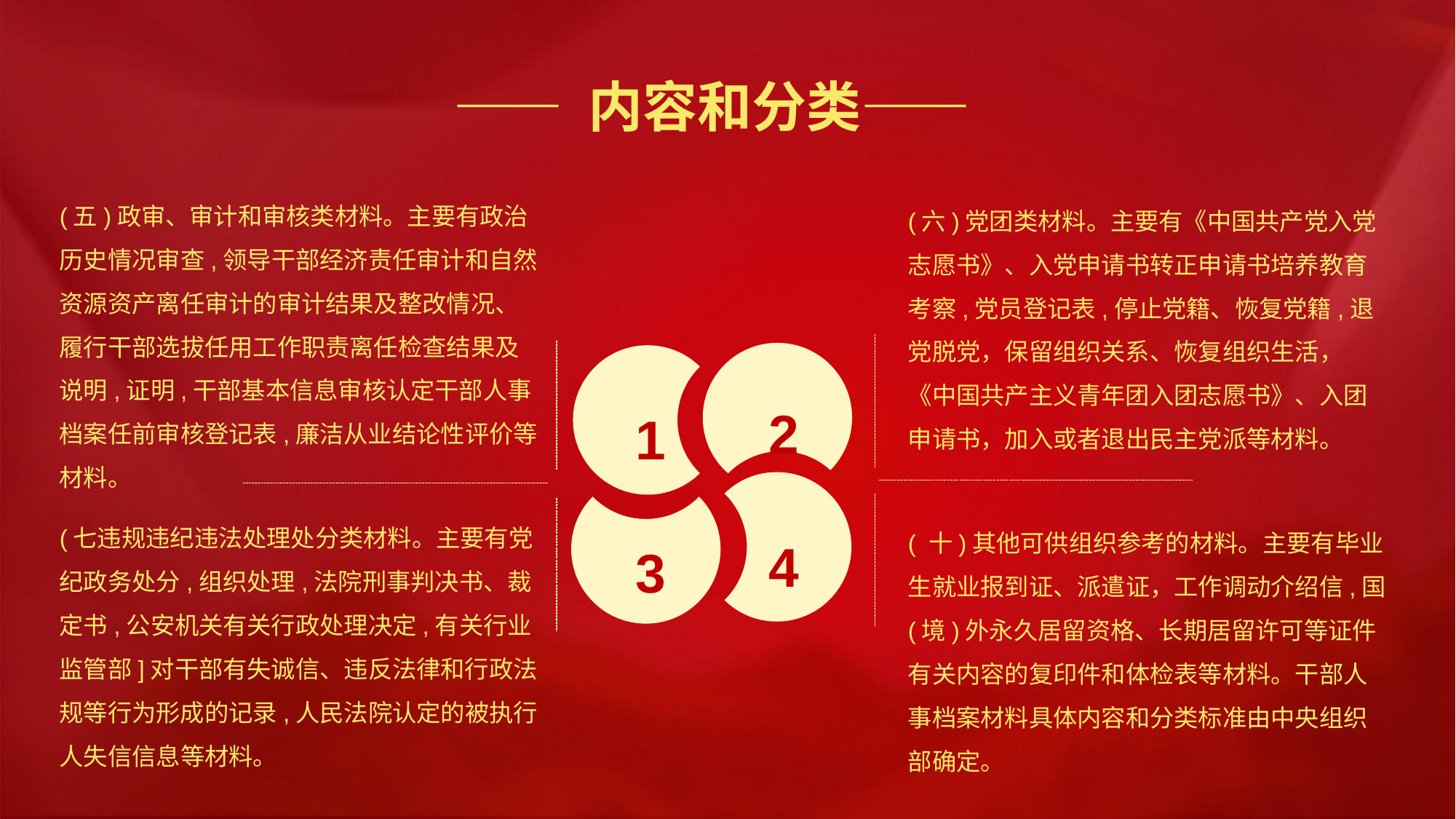

—— 内容和分类——
(五)政审、审计和审核类材料。主要有政治历史情况审查,领导干部经济责任审计和自然资源资产离任审计的审计结果及整改情况、履行干部选拔任用工作职责离任检查结果及说明,证明,干部基本信息审核认定干部人事档案任前审核登记表,廉洁从业结论性评价等材料。
(六)党团类材料。主要有《中国共产党入党志愿书》、入党申请书转正申请书培养教育考察,党员登记表,停止党籍、恢复党籍,退党脱党，保留组织关系、恢复组织生活，《中国共产主义青年团入团志愿书》、入团申请书，加入或者退出民主党派等材料。

2

1

4

3
(七违规违纪违法处理处分类材料。主要有党纪政务处分,组织处理,法院刑事判决书、裁定书,公安机关有关行政处理决定,有关行业监管部]对干部有失诚信、违反法律和行政法规等行为形成的记录,人民法院认定的被执行人失信信息等材料。
( 十)其他可供组织参考的材料。主要有毕业生就业报到证、派遣证，工作调动介绍信,国(境)外永久居留资格、长期居留许可等证件有关内容的复印件和体检表等材料。干部人事档案材料具体内容和分类标准由中央组织部确定。